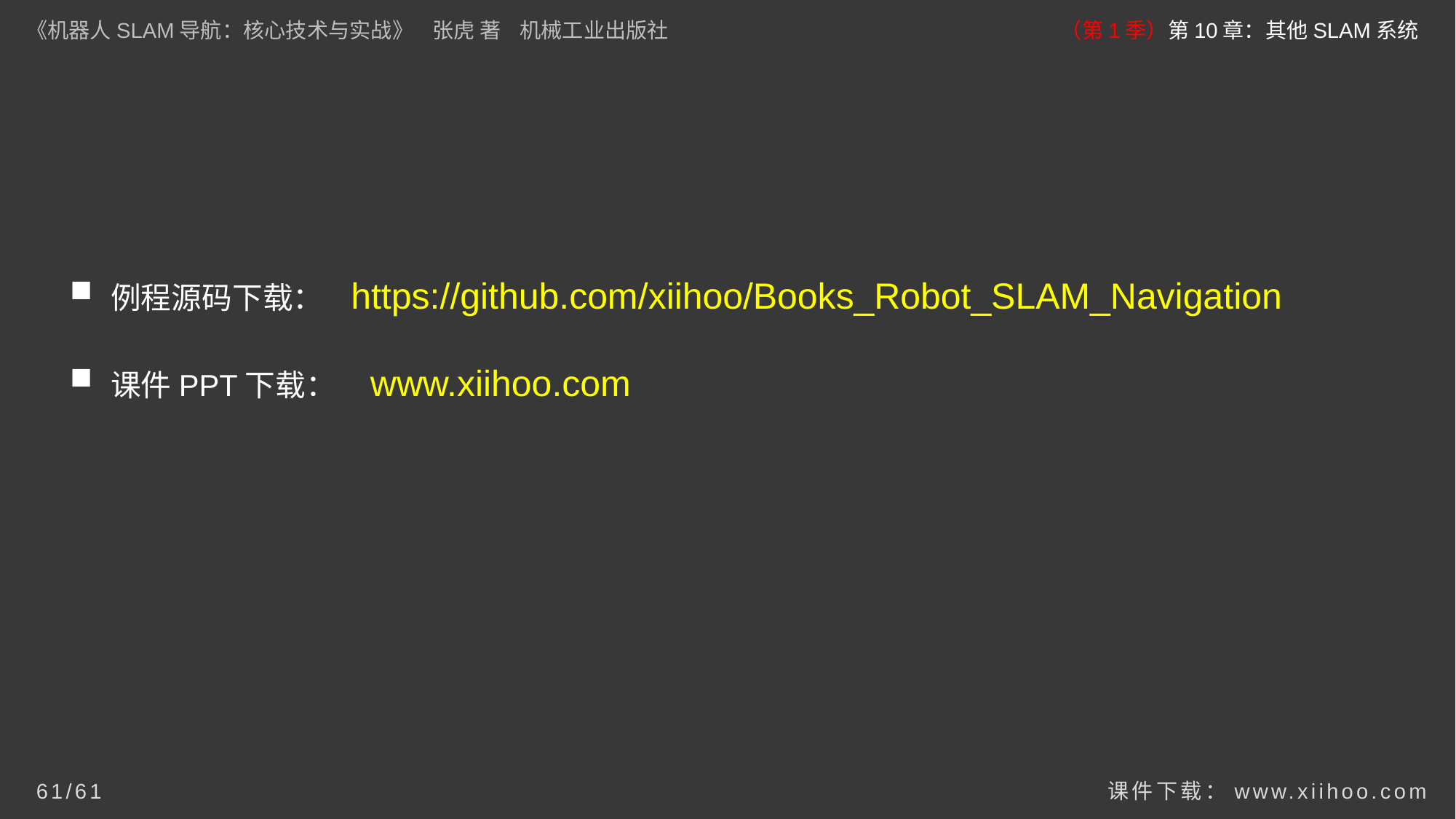

《机器人SLAM导航：核心技术与实战》    张虎 著    机械工业出版社
（第1季）第10章：其他SLAM系统
例程源码下载：   https://github.com/xiihoo/Books_Robot_SLAM_Navigation
课件PPT下载：    www.xiihoo.com
课件下载：www.xiihoo.com
61/61